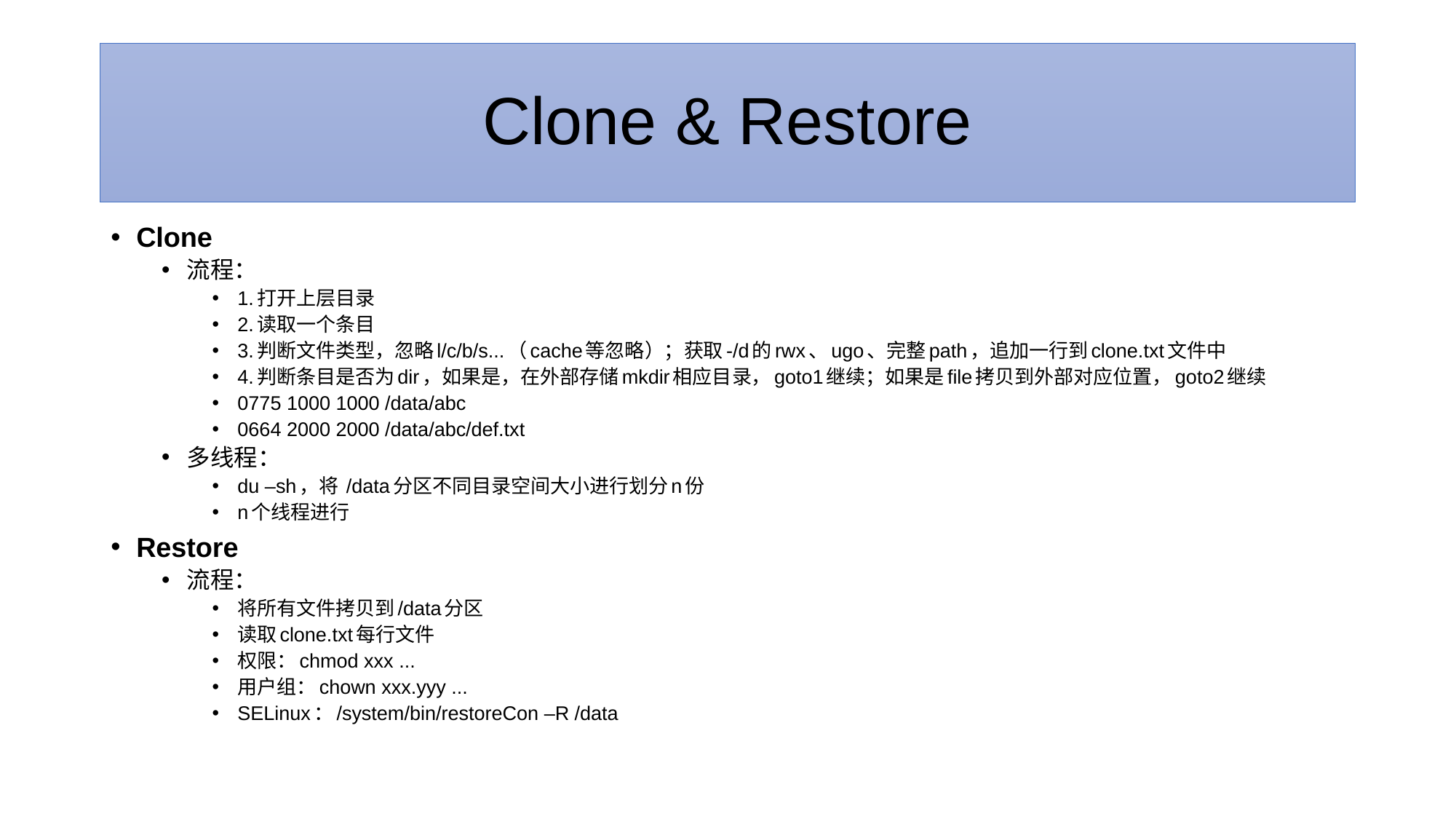

# Clone & Restore
Clone
流程：
1.打开上层目录
2.读取一个条目
3.判断文件类型，忽略l/c/b/s...（cache等忽略）；获取-/d的rwx、ugo、完整path，追加一行到clone.txt文件中
4.判断条目是否为dir，如果是，在外部存储mkdir相应目录，goto1继续；如果是file拷贝到外部对应位置，goto2继续
0775 1000 1000 /data/abc
0664 2000 2000 /data/abc/def.txt
多线程：
du –sh，将 /data分区不同目录空间大小进行划分n份
n个线程进行
Restore
流程：
将所有文件拷贝到/data分区
读取clone.txt每行文件
权限：chmod xxx ...
用户组：chown xxx.yyy ...
SELinux：/system/bin/restoreCon –R /data